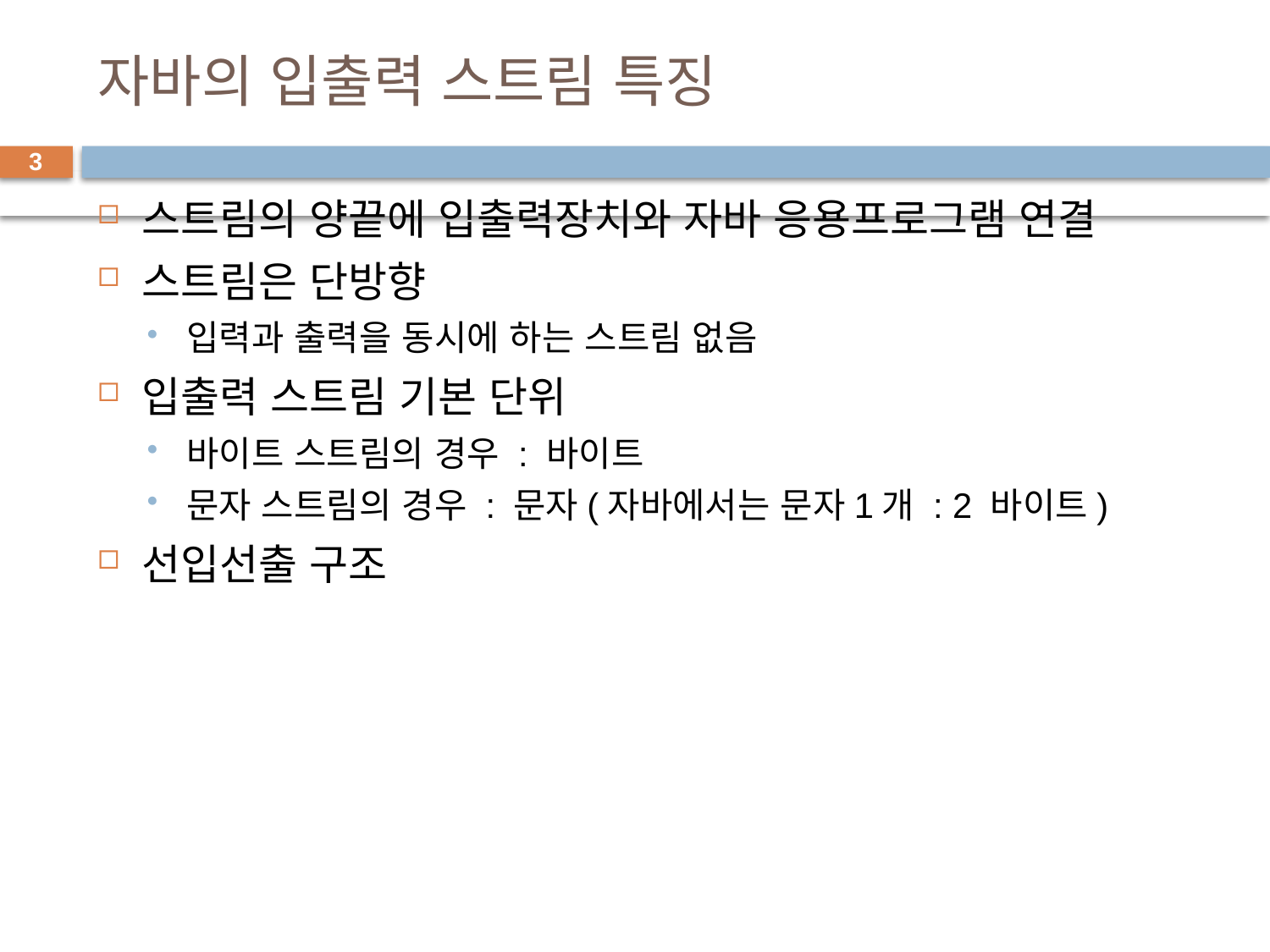

# 자바의 입출력 스트림 특징
3
스트림의 양끝에 입출력장치와 자바 응용프로그램 연결
스트림은 단방향
입력과 출력을 동시에 하는 스트림 없음
입출력 스트림 기본 단위
바이트 스트림의 경우 : 바이트
문자 스트림의 경우 : 문자(자바에서는 문자1개 : 2 바이트)
선입선출 구조